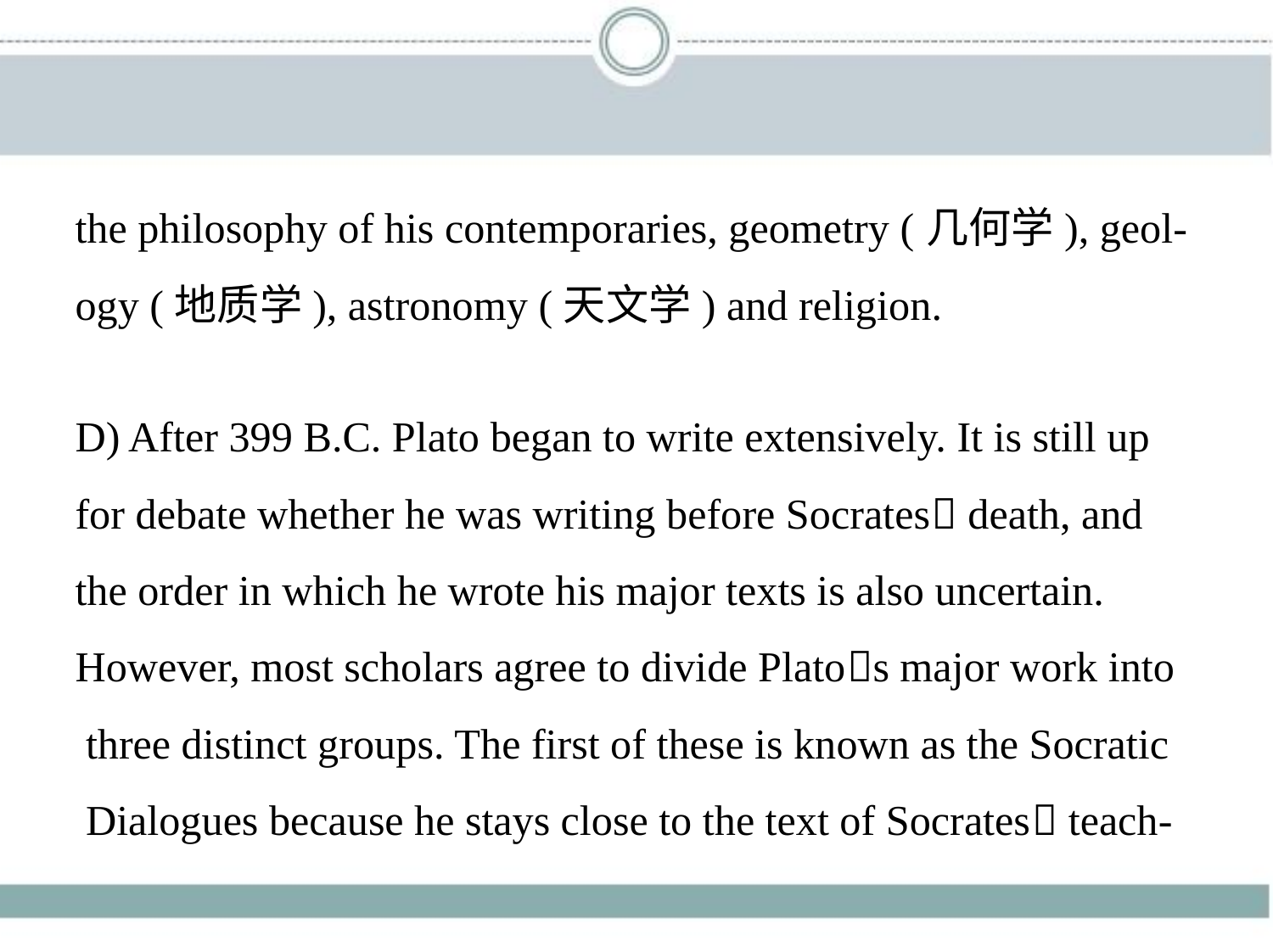

the philosophy of his contemporaries, geometry (几何学), geol-
ogy (地质学), astronomy (天文学) and religion.
D) After 399 B.C. Plato began to write extensively. It is still up
for debate whether he was writing before Socrates􀆳 death, and
the order in which he wrote his major texts is also uncertain.
However, most scholars agree to divide Plato􀆳s major work into
 three distinct groups. The first of these is known as the Socratic
 Dialogues because he stays close to the text of Socrates􀆳 teach-